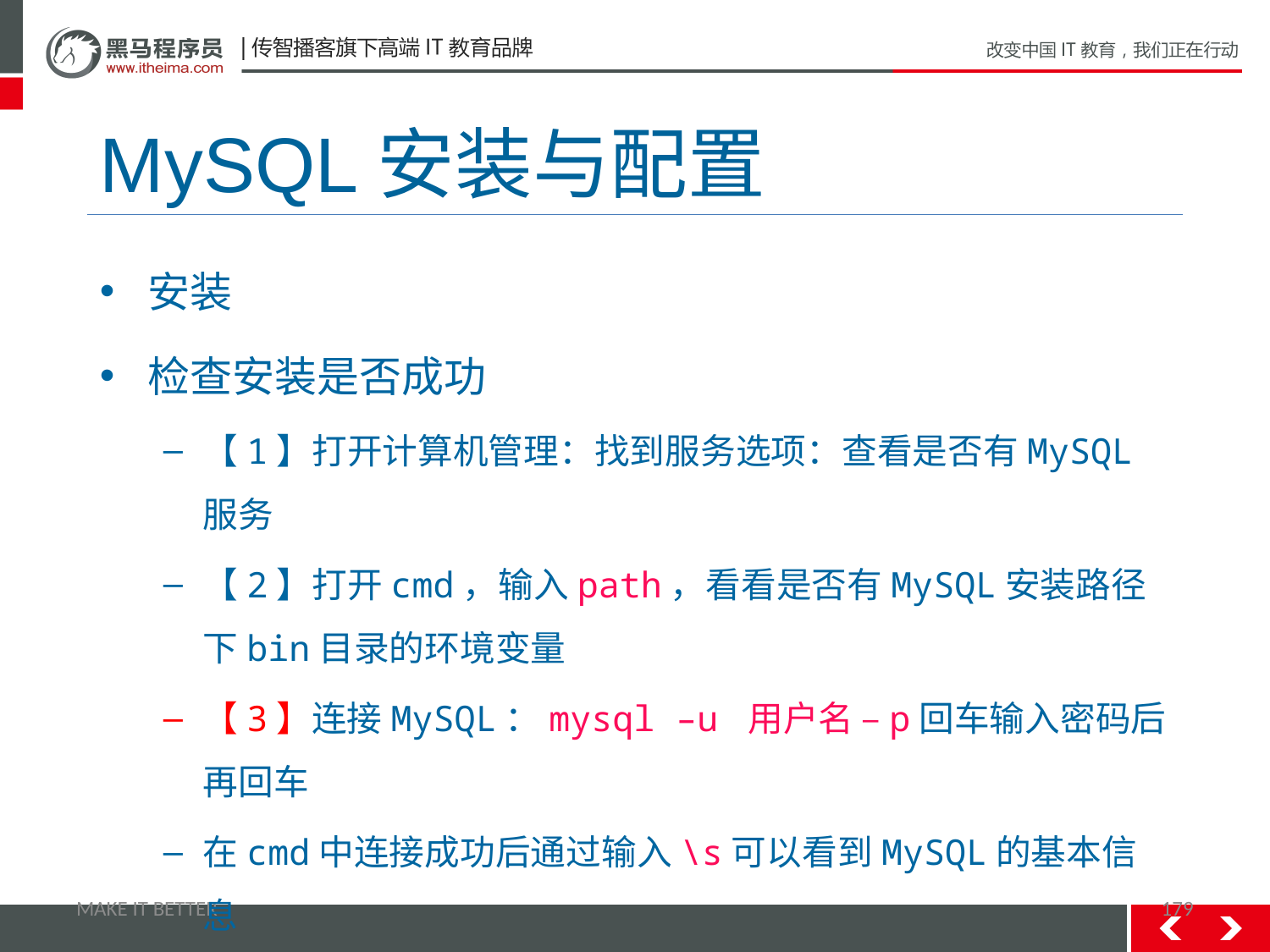

# MySQL安装与配置
安装
检查安装是否成功
【1】打开计算机管理：找到服务选项：查看是否有MySQL服务
【2】打开cmd，输入path，看看是否有MySQL安装路径下bin目录的环境变量
【3】连接MySQL：mysql –u 用户名 –p回车输入密码后再回车
在cmd中连接成功后通过输入\s可以看到MySQL的基本信息
MAKE IT BETTER
179